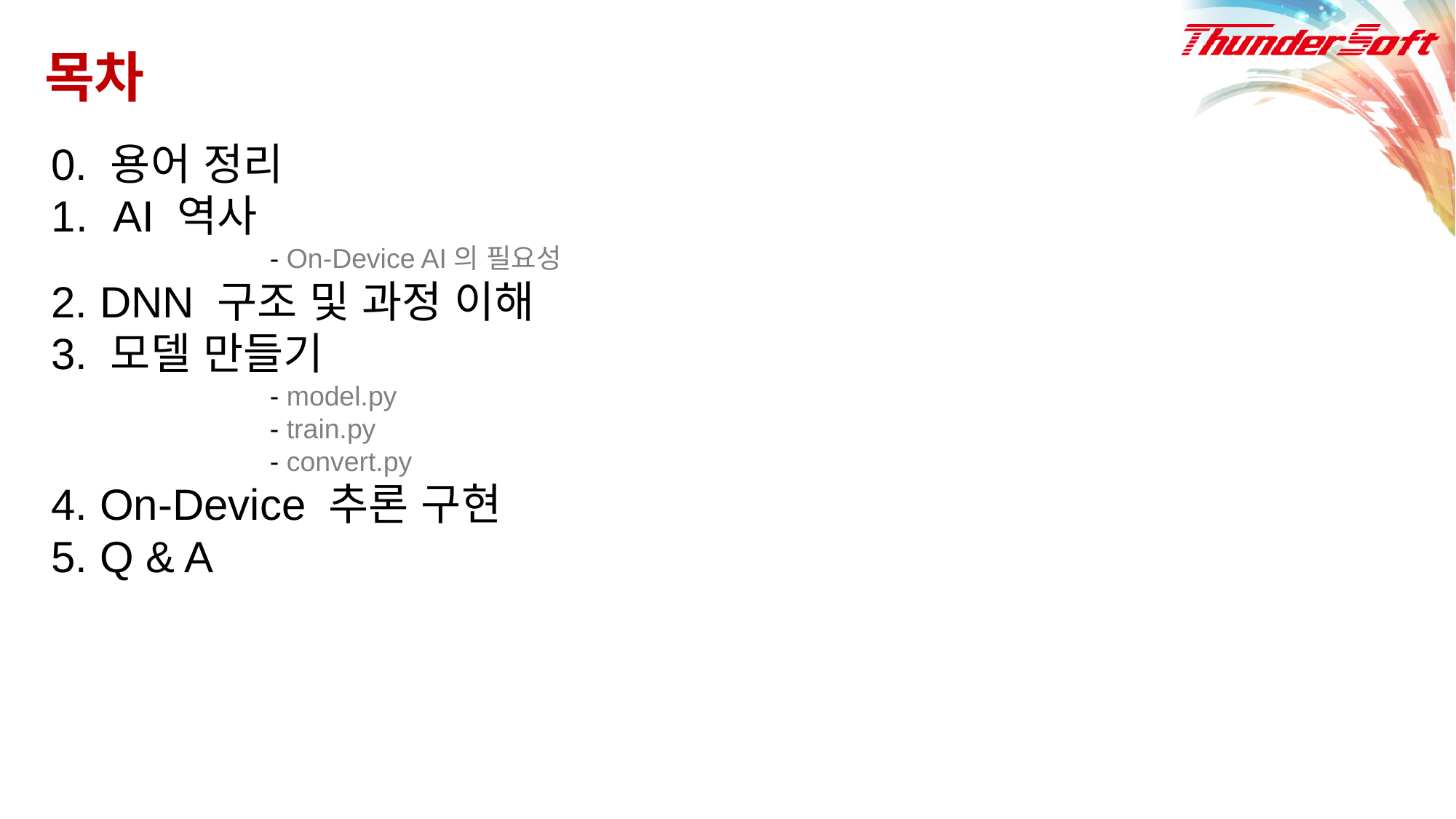

# 목차
0. 용어 정리
AI 역사
		- On-Device AI의 필요성
2. DNN 구조 및 과정 이해
3. 모델 만들기
		- model.py
		- train.py
		- convert.py
4. On-Device 추론 구현
5. Q & A